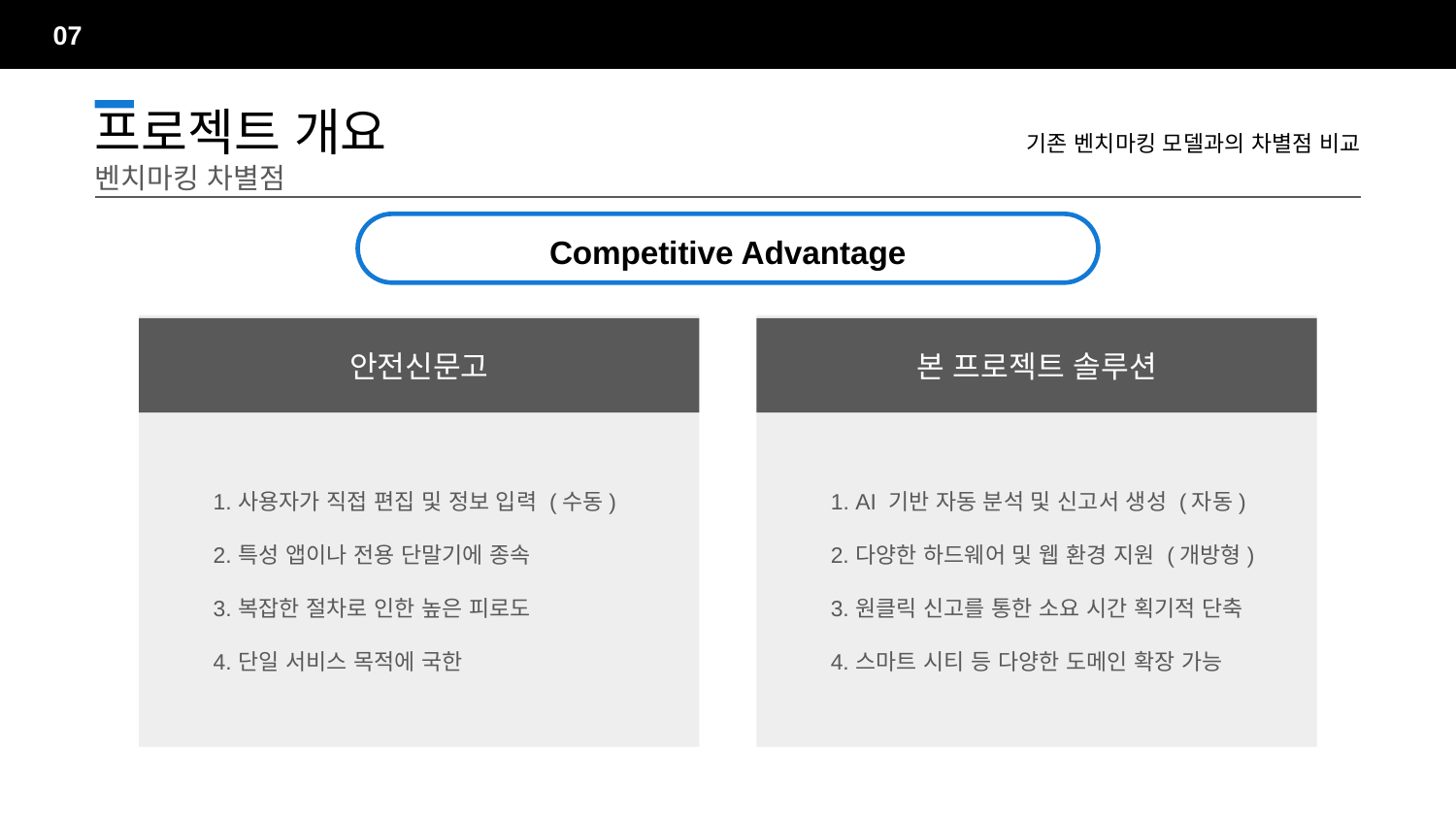

07

기존 벤치마킹 모델과의 차별점 비교

프로젝트 개요		벤치마킹 차별점
Competitive Advantage
사용자가 직접 편집 및 정보 입력 (수동)
특성 앱이나 전용 단말기에 종속
복잡한 절차로 인한 높은 피로도
단일 서비스 목적에 국한
AI 기반 자동 분석 및 신고서 생성 (자동)
다양한 하드웨어 및 웹 환경 지원 (개방형)
원클릭 신고를 통한 소요 시간 획기적 단축
스마트 시티 등 다양한 도메인 확장 가능
안전신문고
본 프로젝트 솔루션